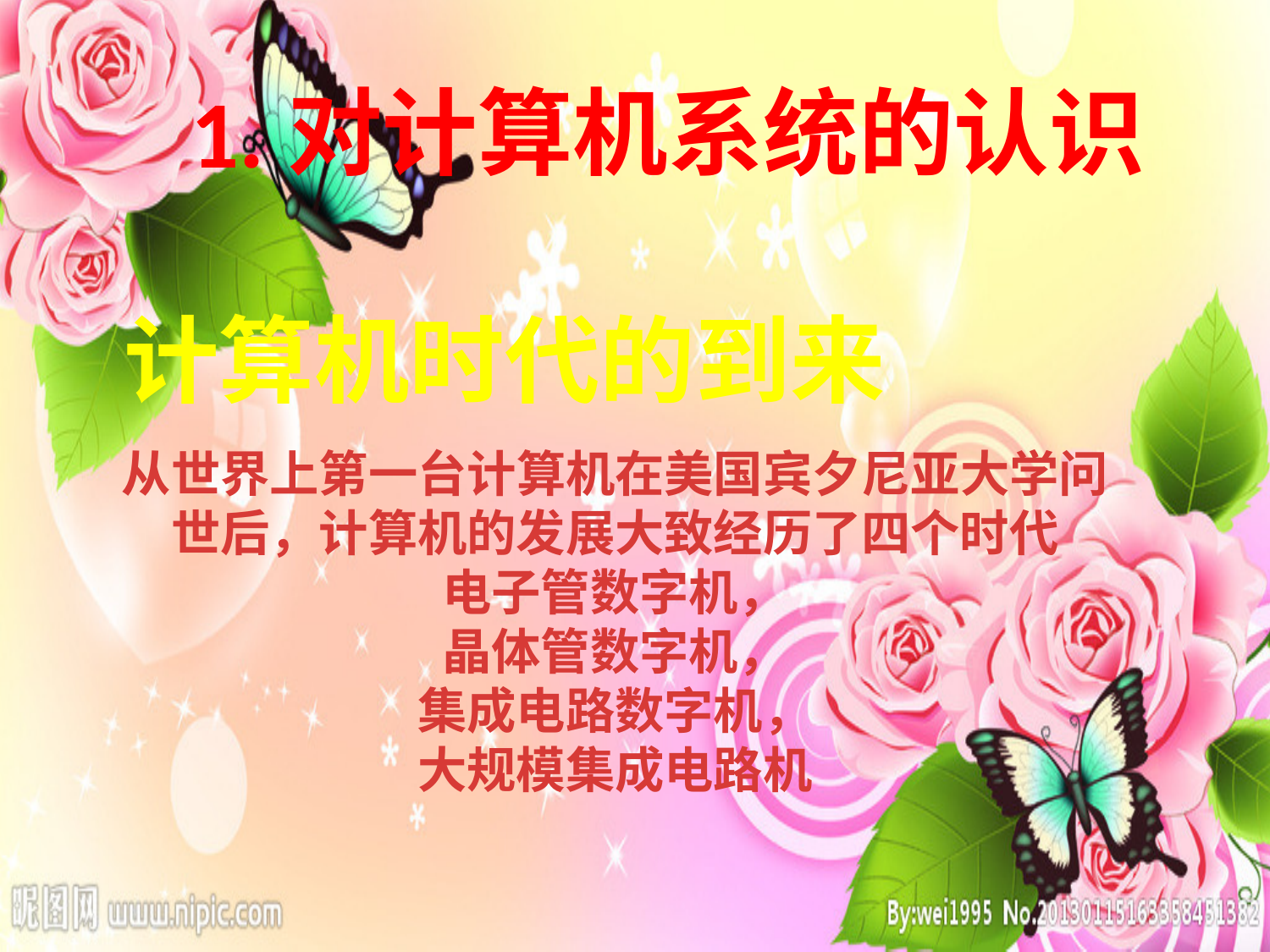

1.对计算机系统的认识
计算机时代的到来
从世界上第一台计算机在美国宾夕尼亚大学问世后，计算机的发展大致经历了四个时代
电子管数字机，
晶体管数字机，
集成电路数字机，
大规模集成电路机